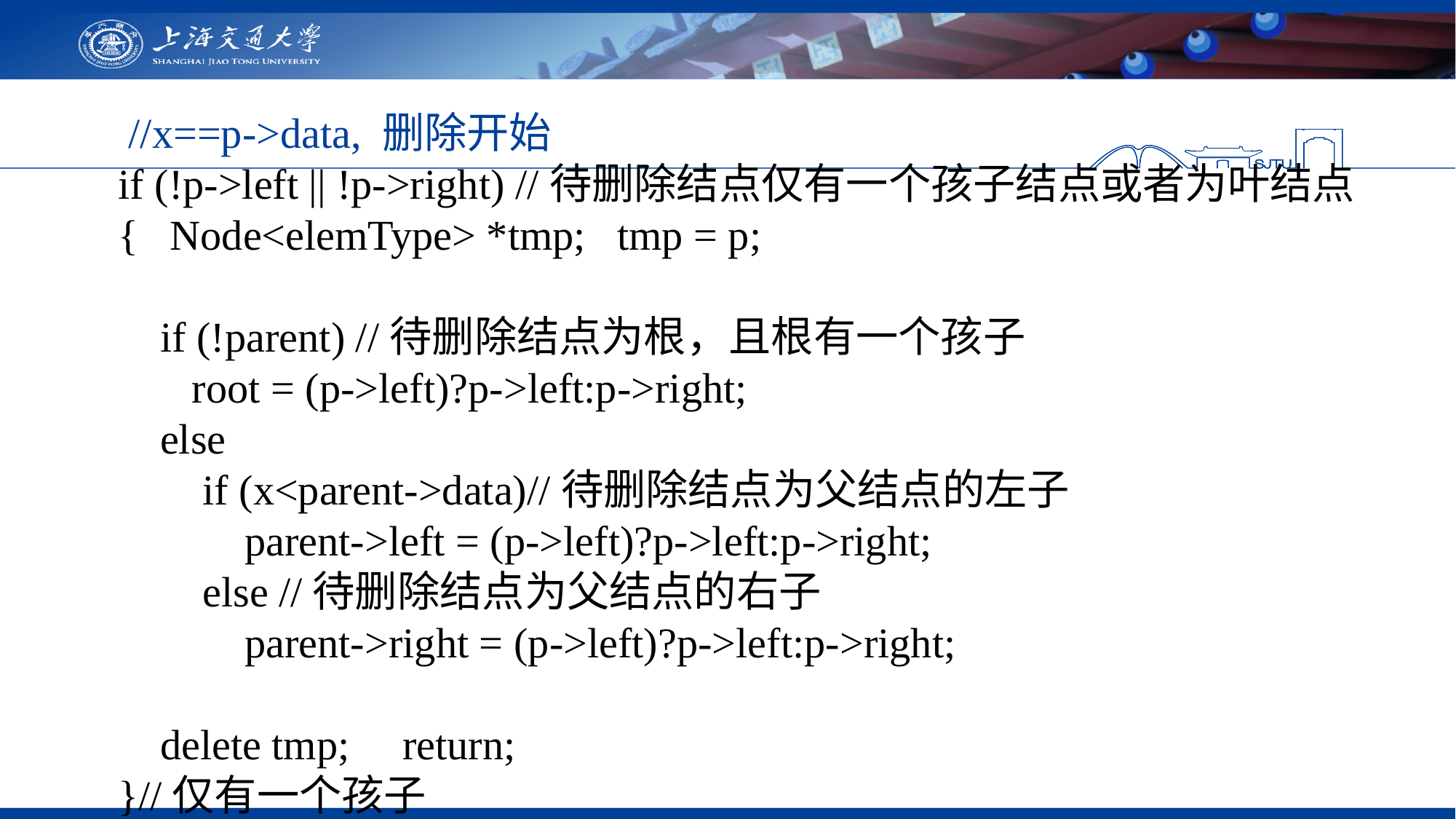

//x==p->data, 删除开始
        if (!p->left || !p->right) //待删除结点仅有一个孩子结点或者为叶结点
        {   Node<elemType> *tmp;   tmp = p;

            if (!parent) //待删除结点为根，且根有一个孩子
               root = (p->left)?p->left:p->right;
            else
                if (x<parent->data)//待删除结点为父结点的左子
                    parent->left = (p->left)?p->left:p->right;
                else //待删除结点为父结点的右子
                    parent->right = (p->left)?p->left:p->right;

            delete tmp;     return;
        }//仅有一个孩子